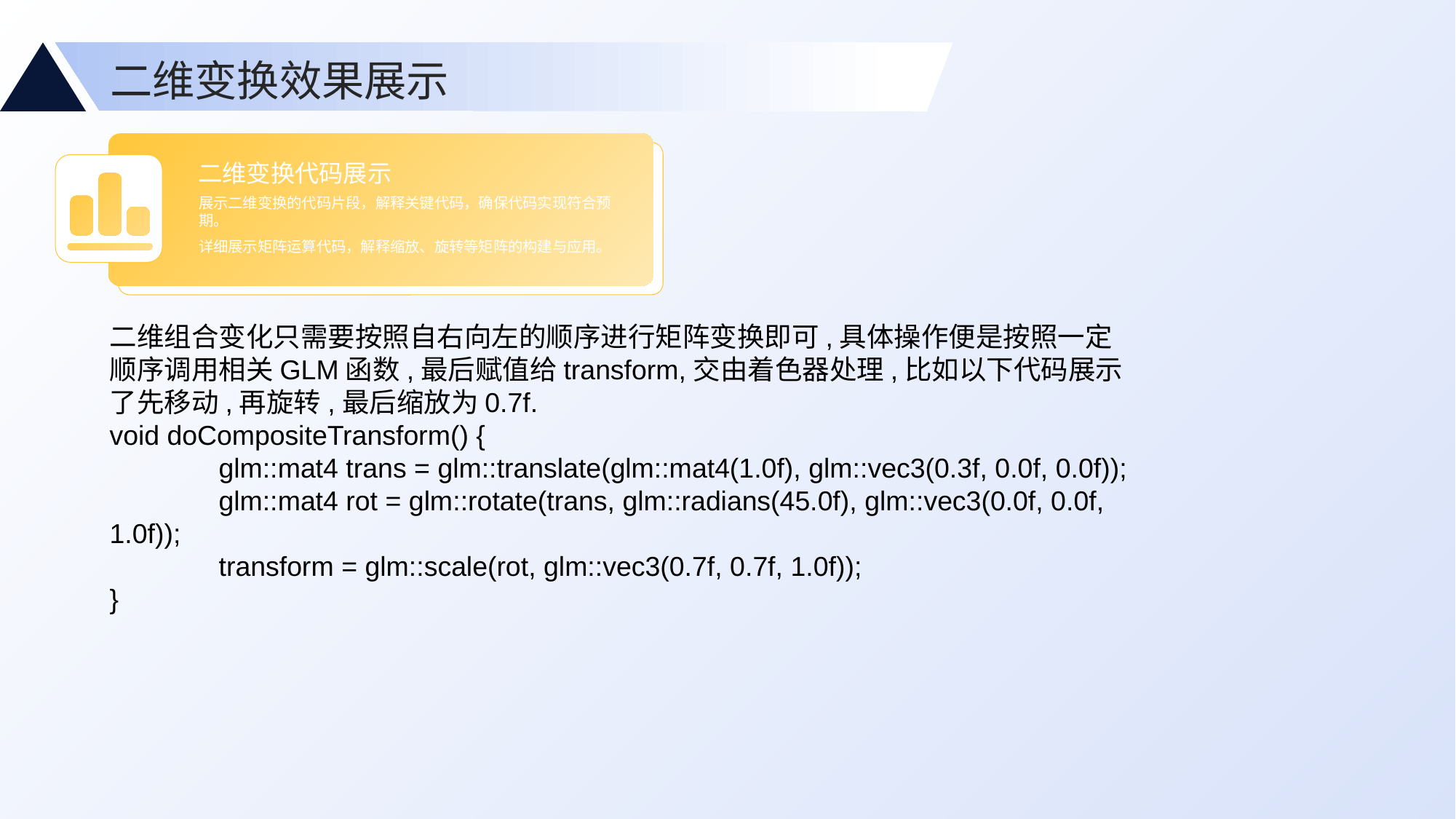

二维变换效果展示

二维变换代码展示

展示二维变换的代码片段，解释关键代码，确保代码实现符合预期。
详细展示矩阵运算代码，解释缩放、旋转等矩阵的构建与应用。
二维组合变化只需要按照自右向左的顺序进行矩阵变换即可,具体操作便是按照一定顺序调用相关GLM函数,最后赋值给transform,交由着色器处理,比如以下代码展示了先移动,再旋转,最后缩放为0.7f.
void doCompositeTransform() {
	glm::mat4 trans = glm::translate(glm::mat4(1.0f), glm::vec3(0.3f, 0.0f, 0.0f));
	glm::mat4 rot = glm::rotate(trans, glm::radians(45.0f), glm::vec3(0.0f, 0.0f, 1.0f));
	transform = glm::scale(rot, glm::vec3(0.7f, 0.7f, 1.0f));
}